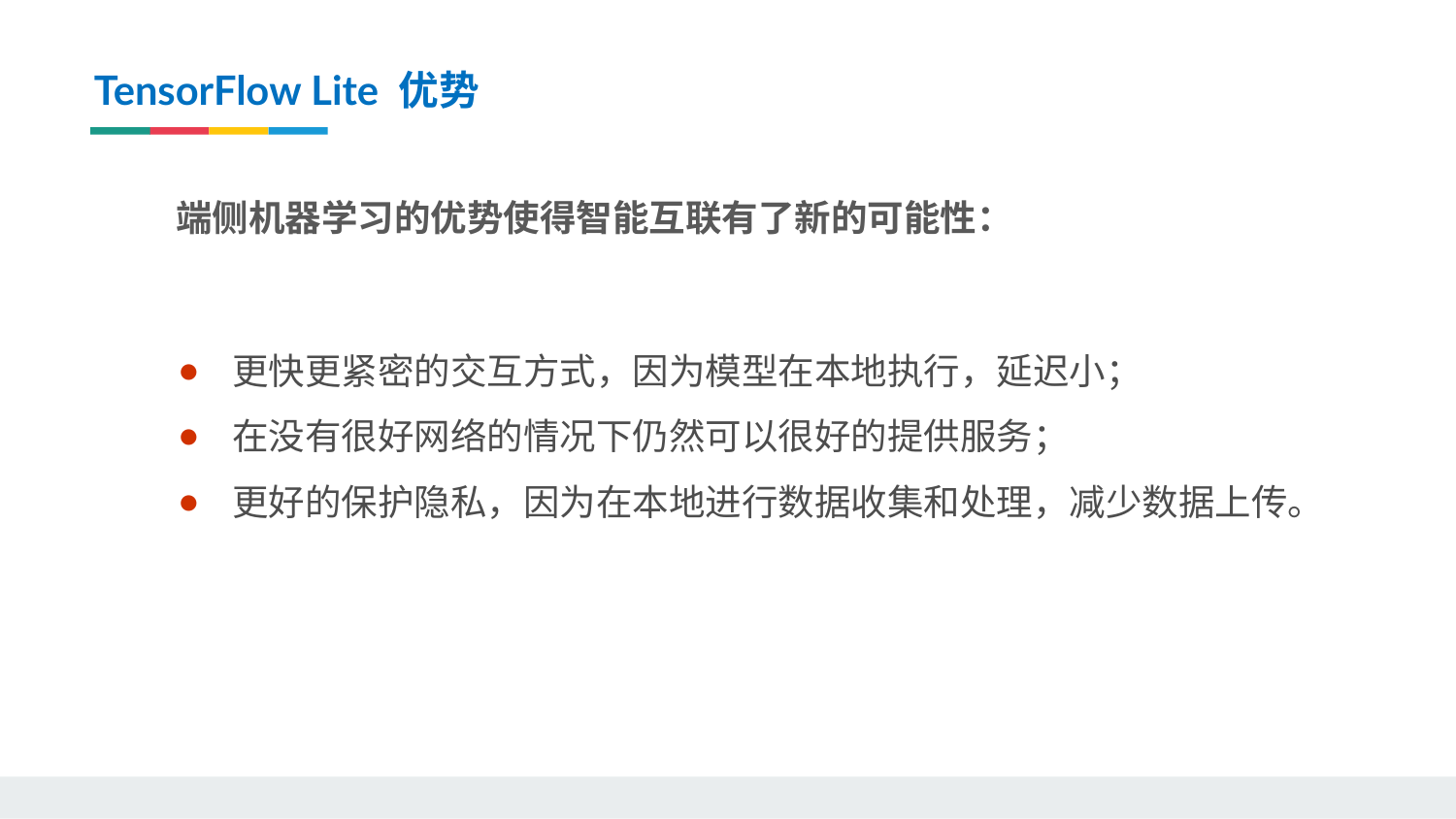

TensorFlow Lite 优势
端侧机器学习的优势使得智能互联有了新的可能性：
更快更紧密的交互方式，因为模型在本地执行，延迟小；
在没有很好网络的情况下仍然可以很好的提供服务；
更好的保护隐私，因为在本地进行数据收集和处理，减少数据上传。